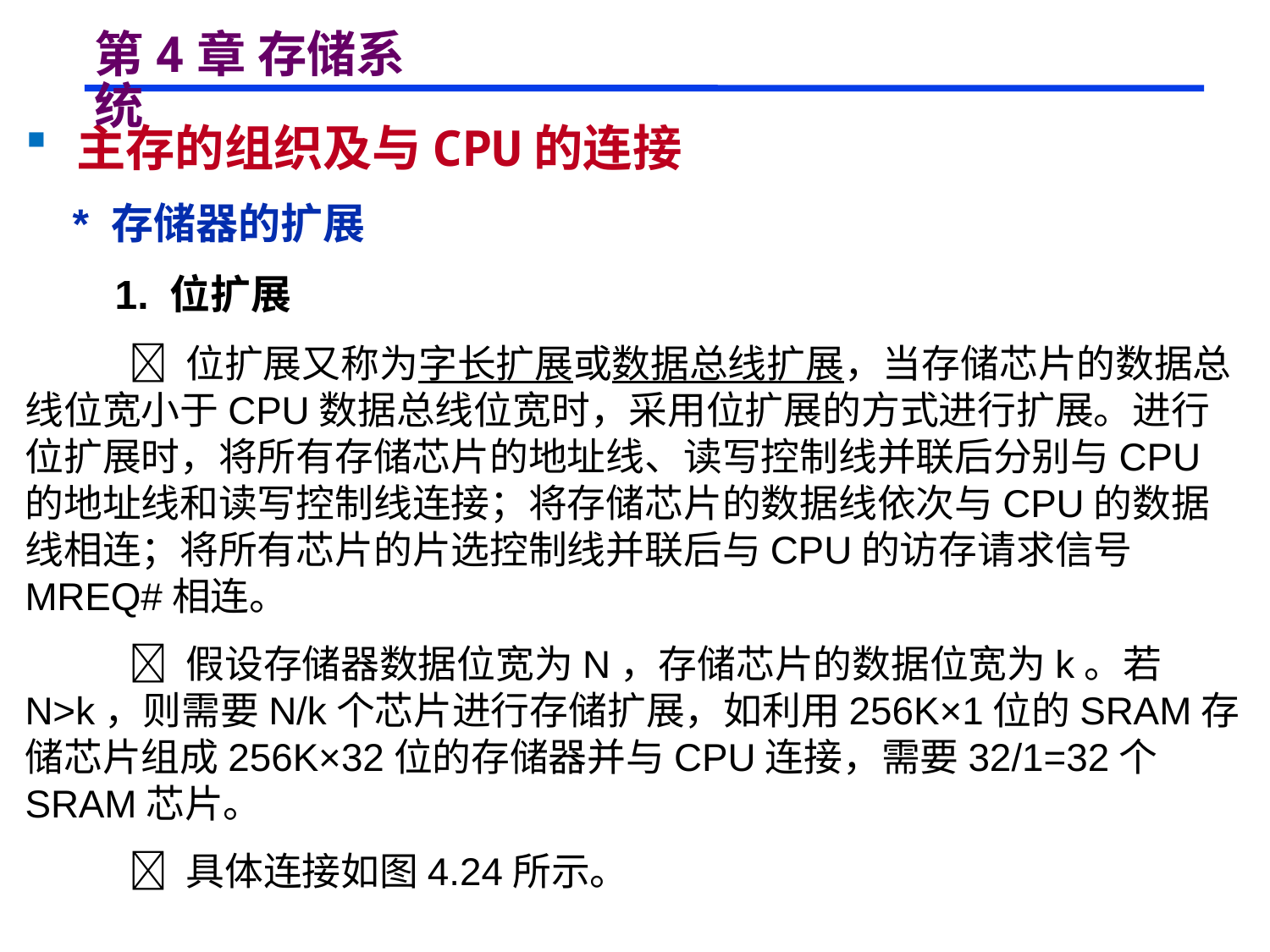

# 第4章 存储系统
 主存的组织及与CPU的连接
    * 存储器的扩展
        1. 位扩展
            • 位扩展又称为字长扩展或数据总线扩展，当存储芯片的数据总线位宽小于CPU数据总线位宽时，采用位扩展的方式进行扩展。进行位扩展时，将所有存储芯片的地址线、读写控制线并联后分别与CPU的地址线和读写控制线连接；将存储芯片的数据线依次与CPU的数据线相连；将所有芯片的片选控制线并联后与CPU的访存请求信号MREQ#相连。
            • 假设存储器数据位宽为N，存储芯片的数据位宽为k。若N>k，则需要N/k个芯片进行存储扩展，如利用256K×1位的SRAM存储芯片组成256K×32位的存储器并与CPU连接，需要32/1=32个SRAM芯片。
            • 具体连接如图4.24所示。